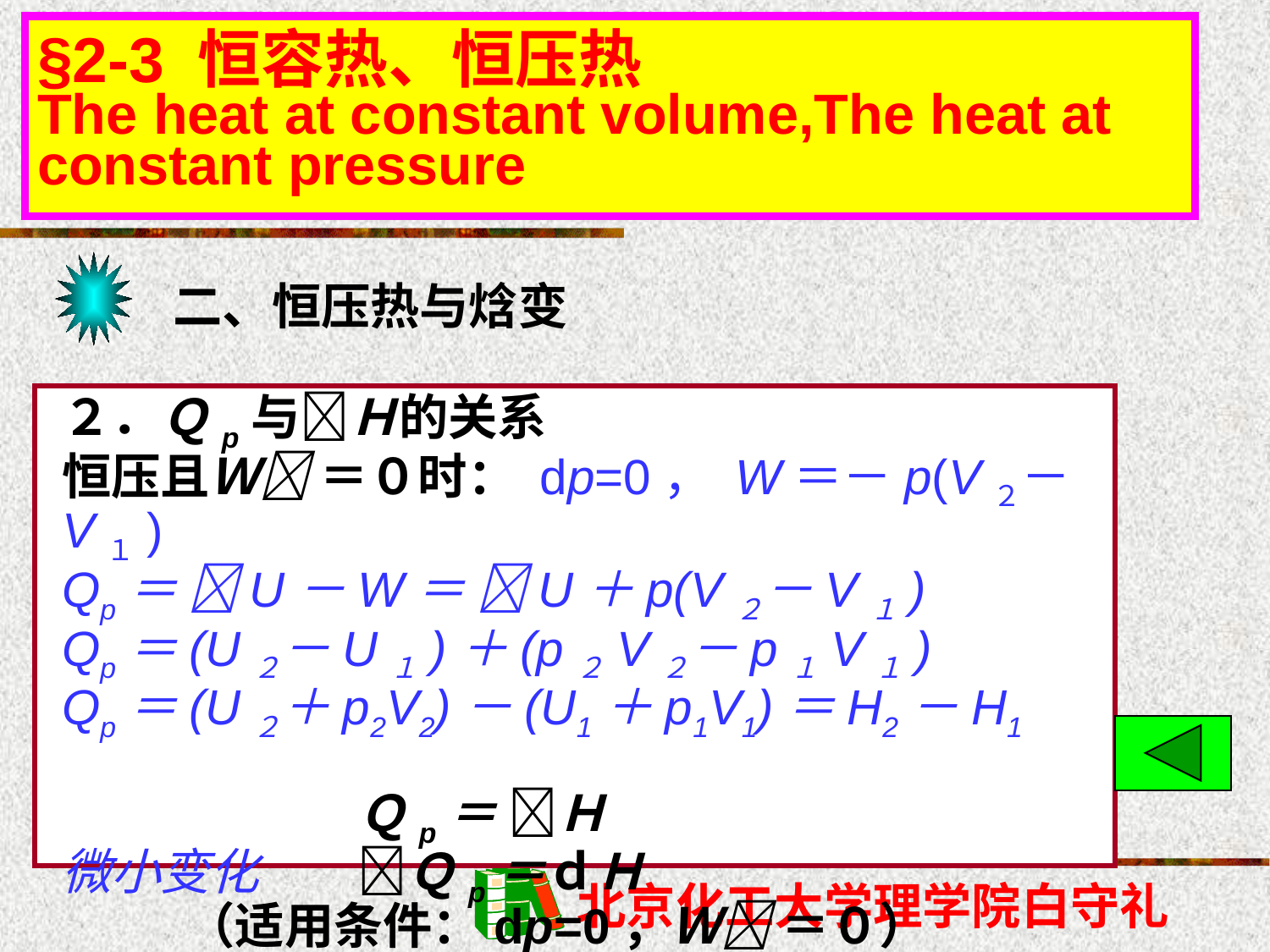

§2-3 恒容热、恒压热
The heat at constant volume,The heat at constant pressure

二、恒压热与焓变
２．Ｑp与ΔＨ的关系
恒压且Ｗ′ ＝０时： dp=0， W＝－p(V２－V１)
Qp＝ ΔU－W＝ ΔU＋p(V２－V１)
Qp＝(U２－U１)＋(p２V２－p１V１)
Qp＝(U２＋p2V2)－(U1＋p1V1)＝H2－H1
　　　　　　Ｑp＝ ΔＨ
微小变化　　δＱp＝ｄＨ
          （适用条件：dp=0，Ｗ′ ＝０）